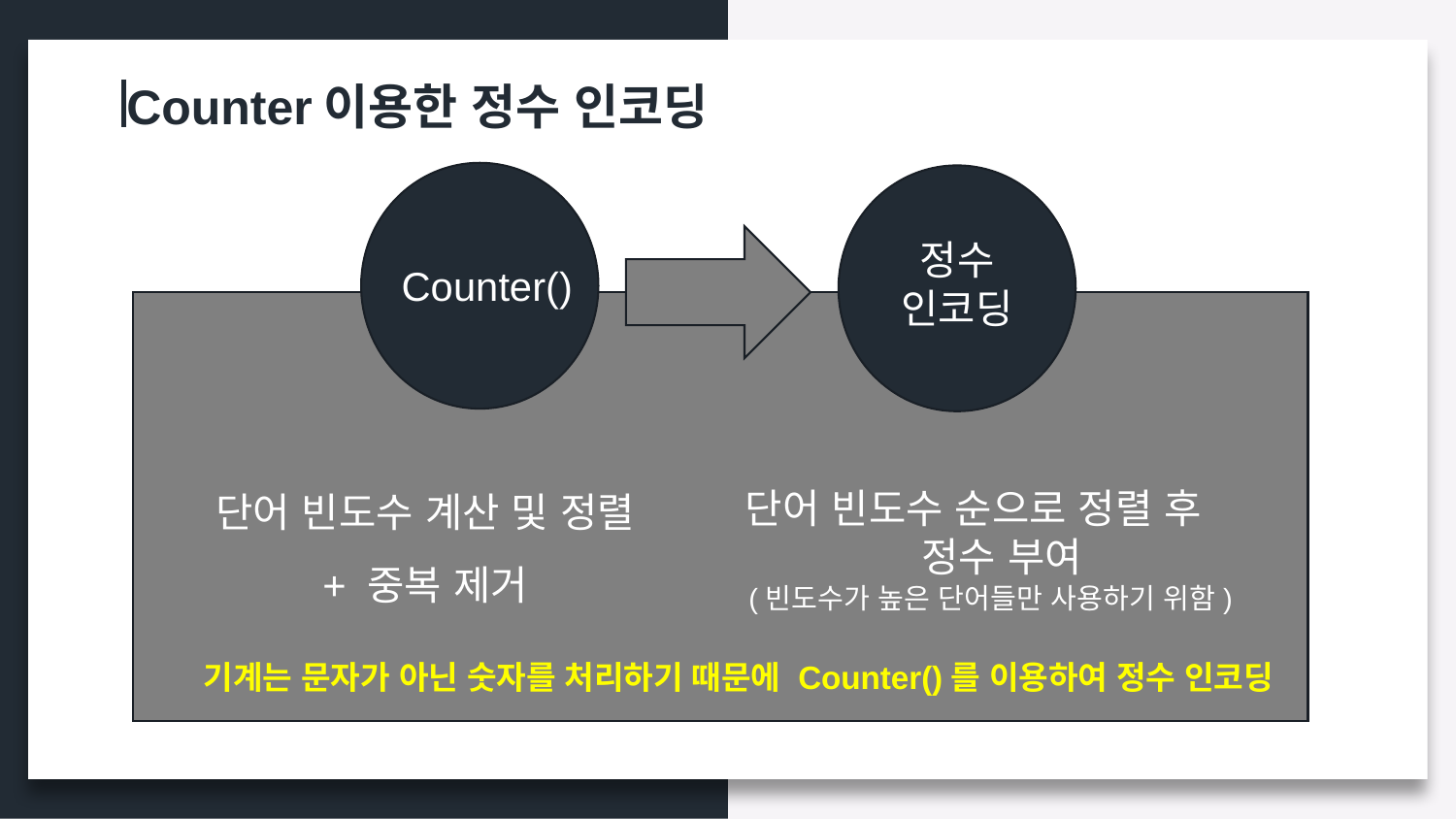

Counter이용한 정수 인코딩

정수 인코딩
Counter()

단어 빈도수 계산 및 정렬
+ 중복 제거
단어 빈도수 순으로 정렬 후      정수 부여
(빈도수가 높은 단어들만 사용하기 위함)
기계는 문자가 아닌 숫자를 처리하기 때문에 Counter()를 이용하여 정수 인코딩